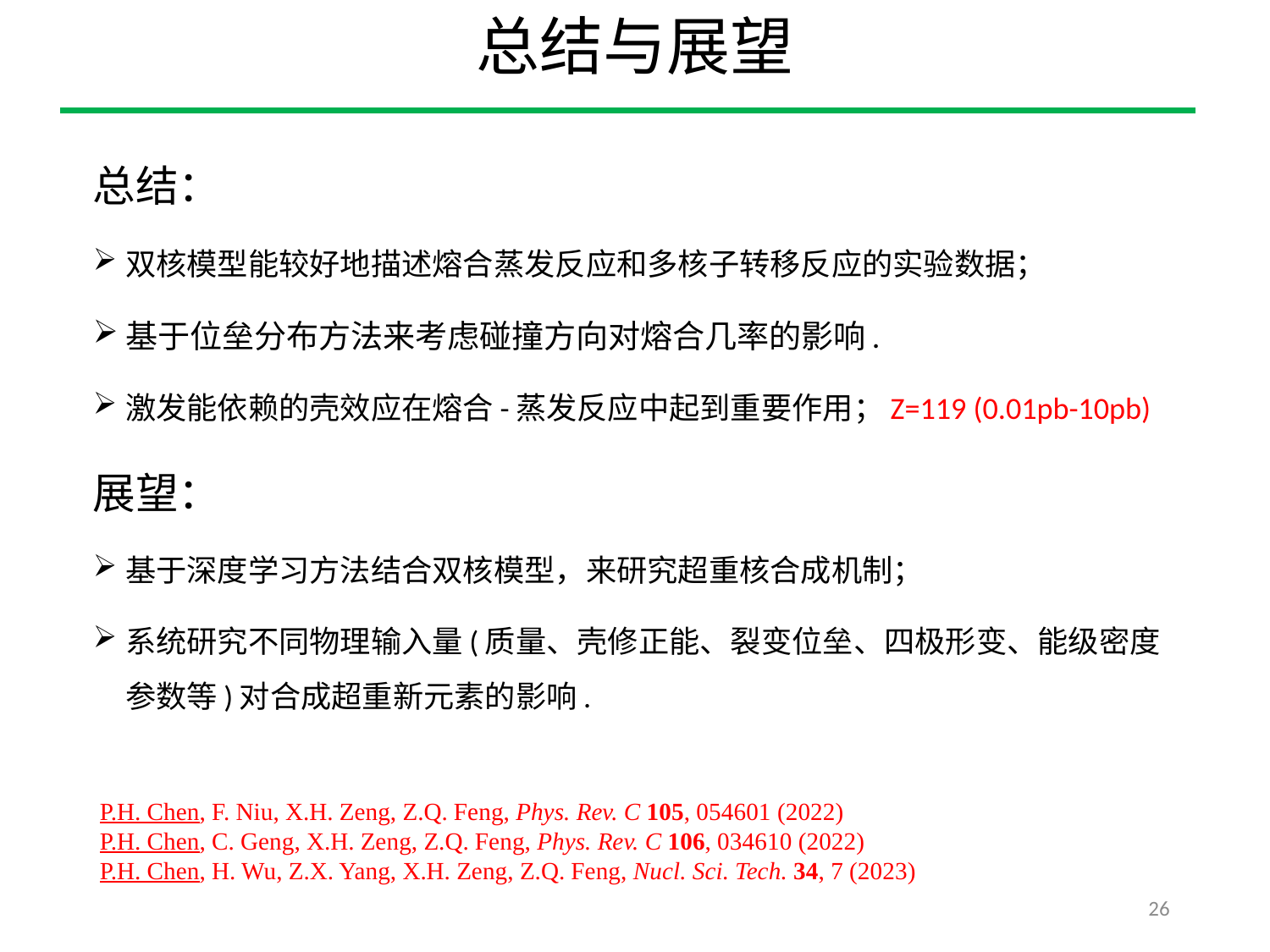

# 总结与展望
总结：
双核模型能较好地描述熔合蒸发反应和多核子转移反应的实验数据；
基于位垒分布方法来考虑碰撞方向对熔合几率的影响.
激发能依赖的壳效应在熔合-蒸发反应中起到重要作用；Z=119 (0.01pb-10pb)
展望：
基于深度学习方法结合双核模型，来研究超重核合成机制；
系统研究不同物理输入量(质量、壳修正能、裂变位垒、四极形变、能级密度参数等)对合成超重新元素的影响.

P.H. Chen, F. Niu, X.H. Zeng, Z.Q. Feng, Phys. Rev. C 105, 054601 (2022)
P.H. Chen, C. Geng, X.H. Zeng, Z.Q. Feng, Phys. Rev. C 106, 034610 (2022)
P.H. Chen, H. Wu, Z.X. Yang, X.H. Zeng, Z.Q. Feng, Nucl. Sci. Tech. 34, 7 (2023)

26